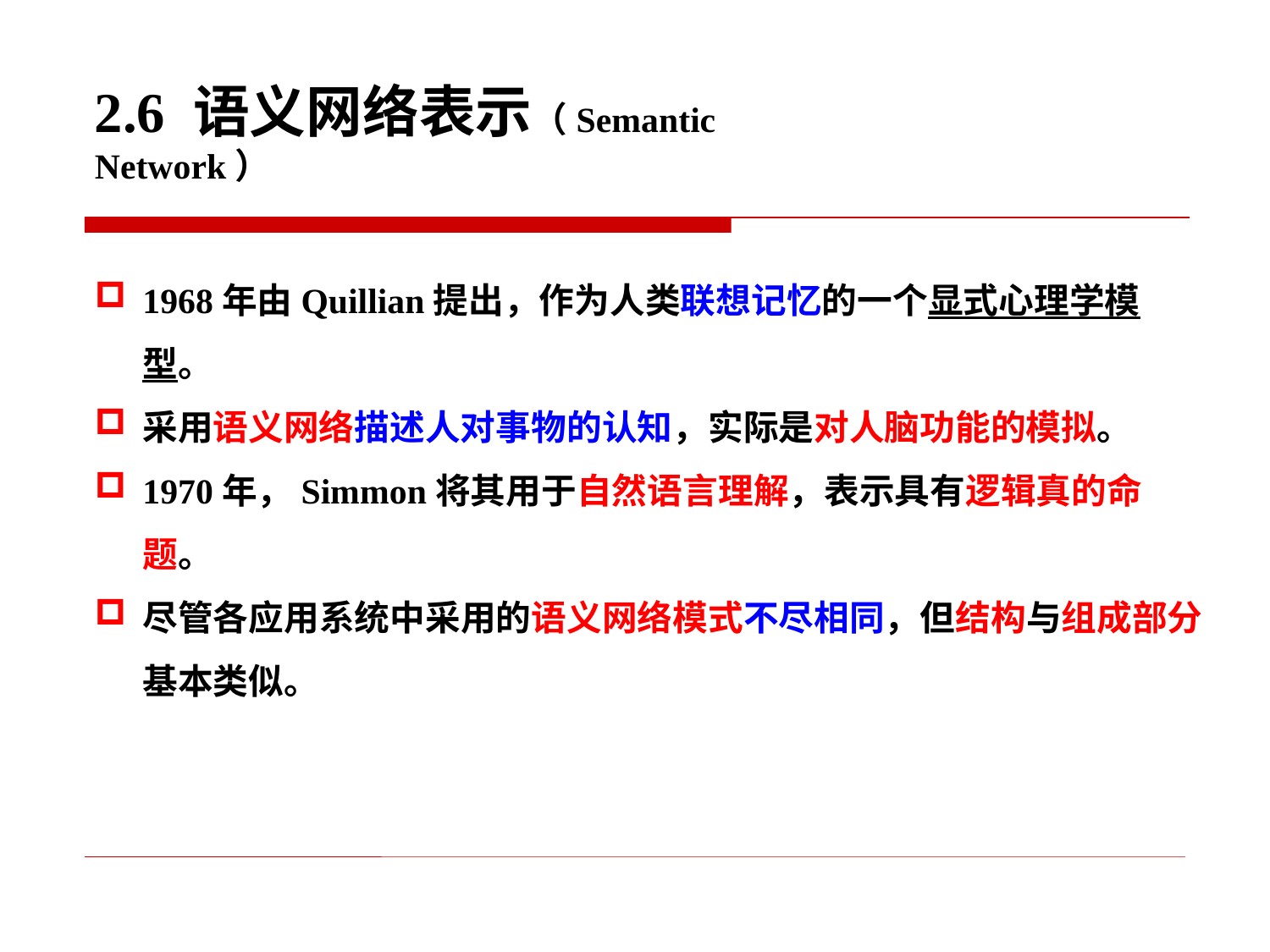

# 2.6 语义网络表示（Semantic Network）
1968年由Quillian提出，作为人类联想记忆的一个显式心理学模型。
采用语义网络描述人对事物的认知，实际是对人脑功能的模拟。
1970年，Simmon将其用于自然语言理解，表示具有逻辑真的命题。
尽管各应用系统中采用的语义网络模式不尽相同，但结构与组成部分基本类似。